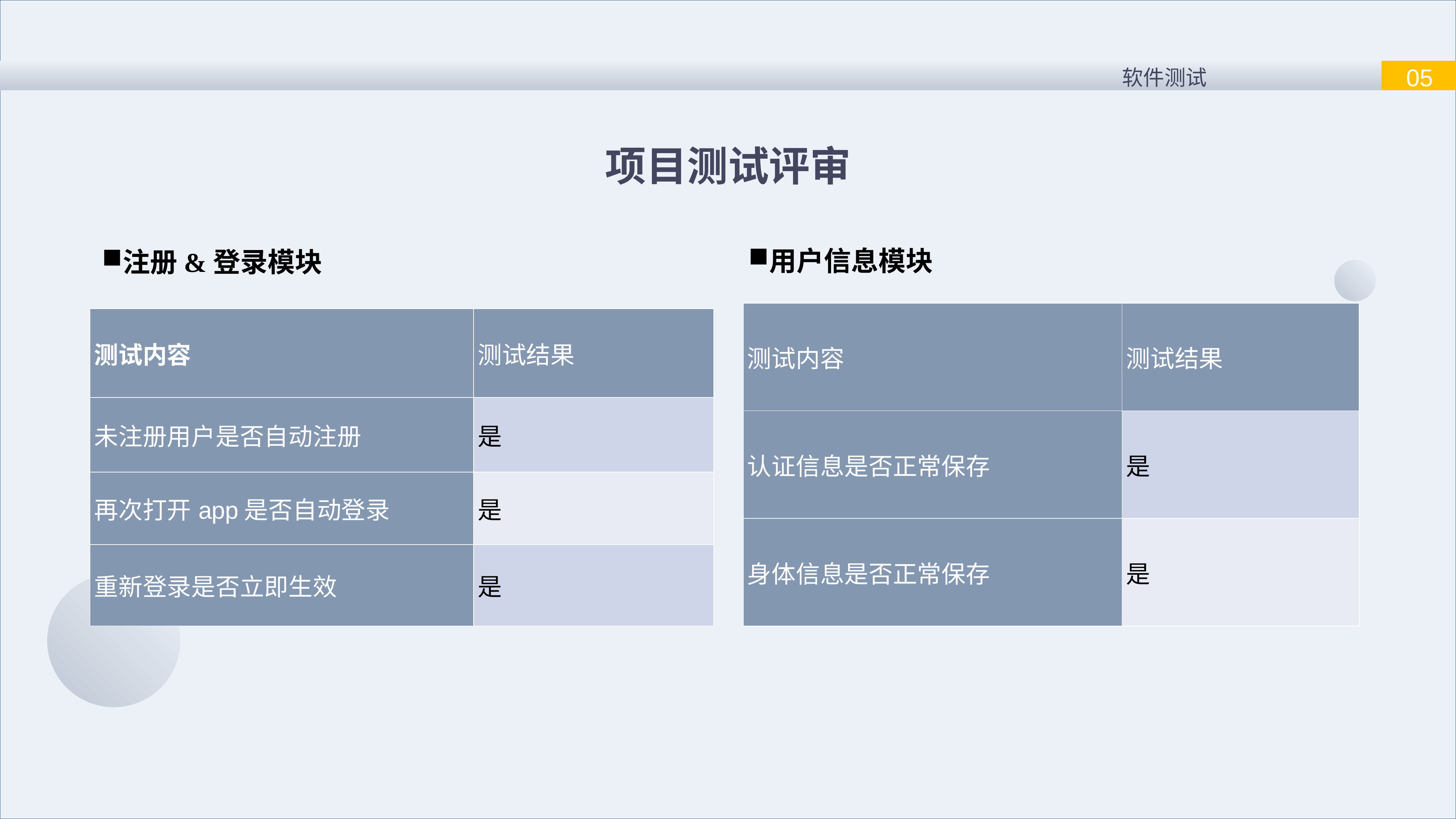

05
软件测试
项目测试评审
用户信息模块
注册&登录模块

| 测试内容 | 测试结果 |
| --- | --- |
| 认证信息是否正常保存 | 是 |
| 身体信息是否正常保存 | 是 |
| 测试内容 | 测试结果 |
| --- | --- |
| 未注册用户是否自动注册 | 是 |
| 再次打开app是否自动登录 | 是 |
| 重新登录是否立即生效 | 是 |